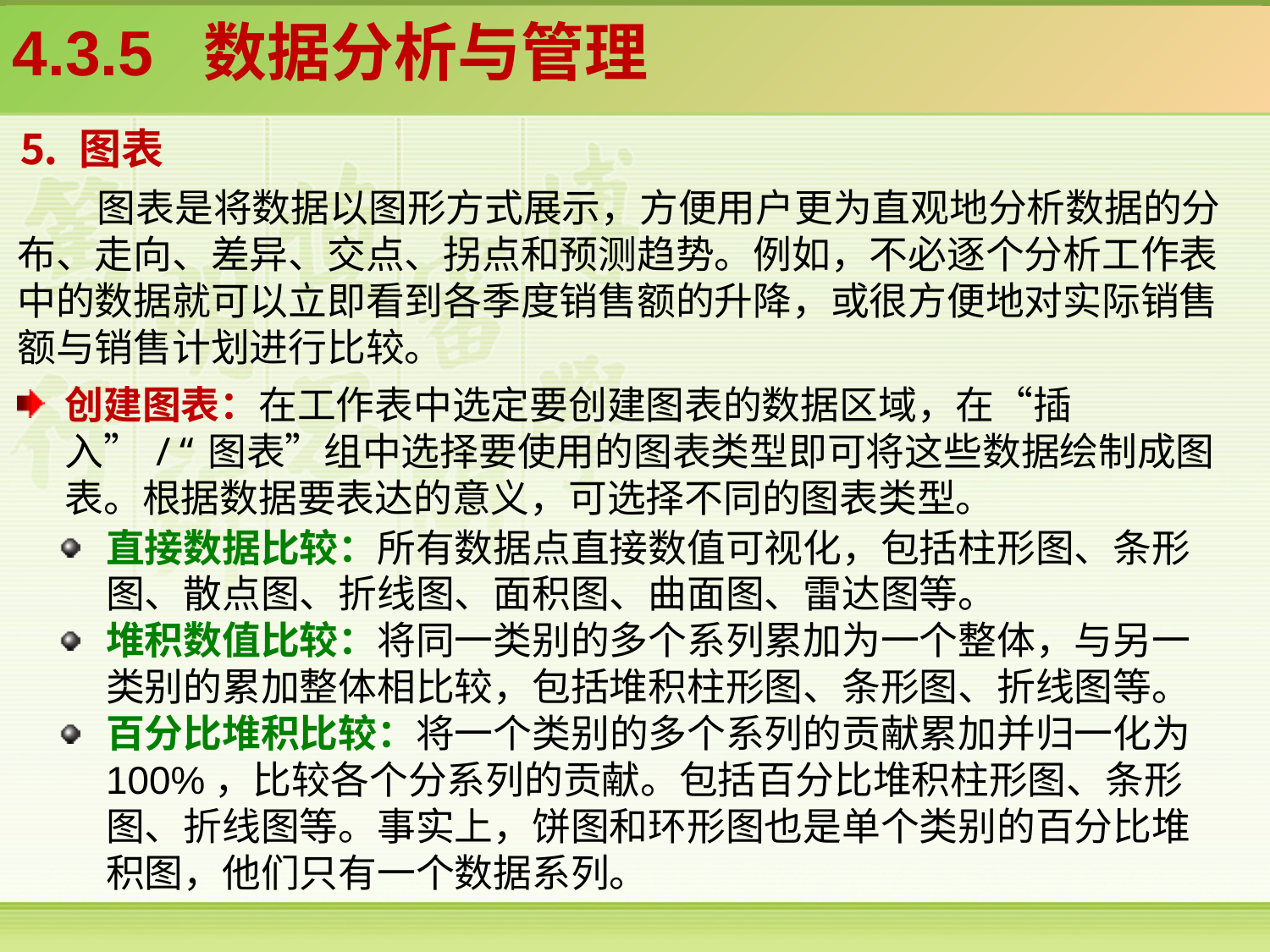

4.3.5  数据分析与管理
⒌ 图表
图表是将数据以图形方式展示，方便用户更为直观地分析数据的分布、走向、差异、交点、拐点和预测趋势。例如，不必逐个分析工作表中的数据就可以立即看到各季度销售额的升降，或很方便地对实际销售额与销售计划进行比较。
创建图表：在工作表中选定要创建图表的数据区域，在“插入”/“图表”组中选择要使用的图表类型即可将这些数据绘制成图表。根据数据要表达的意义，可选择不同的图表类型。
直接数据比较：所有数据点直接数值可视化，包括柱形图、条形图、散点图、折线图、面积图、曲面图、雷达图等。
堆积数值比较：将同一类别的多个系列累加为一个整体，与另一类别的累加整体相比较，包括堆积柱形图、条形图、折线图等。
百分比堆积比较：将一个类别的多个系列的贡献累加并归一化为100%，比较各个分系列的贡献。包括百分比堆积柱形图、条形图、折线图等。事实上，饼图和环形图也是单个类别的百分比堆积图，他们只有一个数据系列。

102